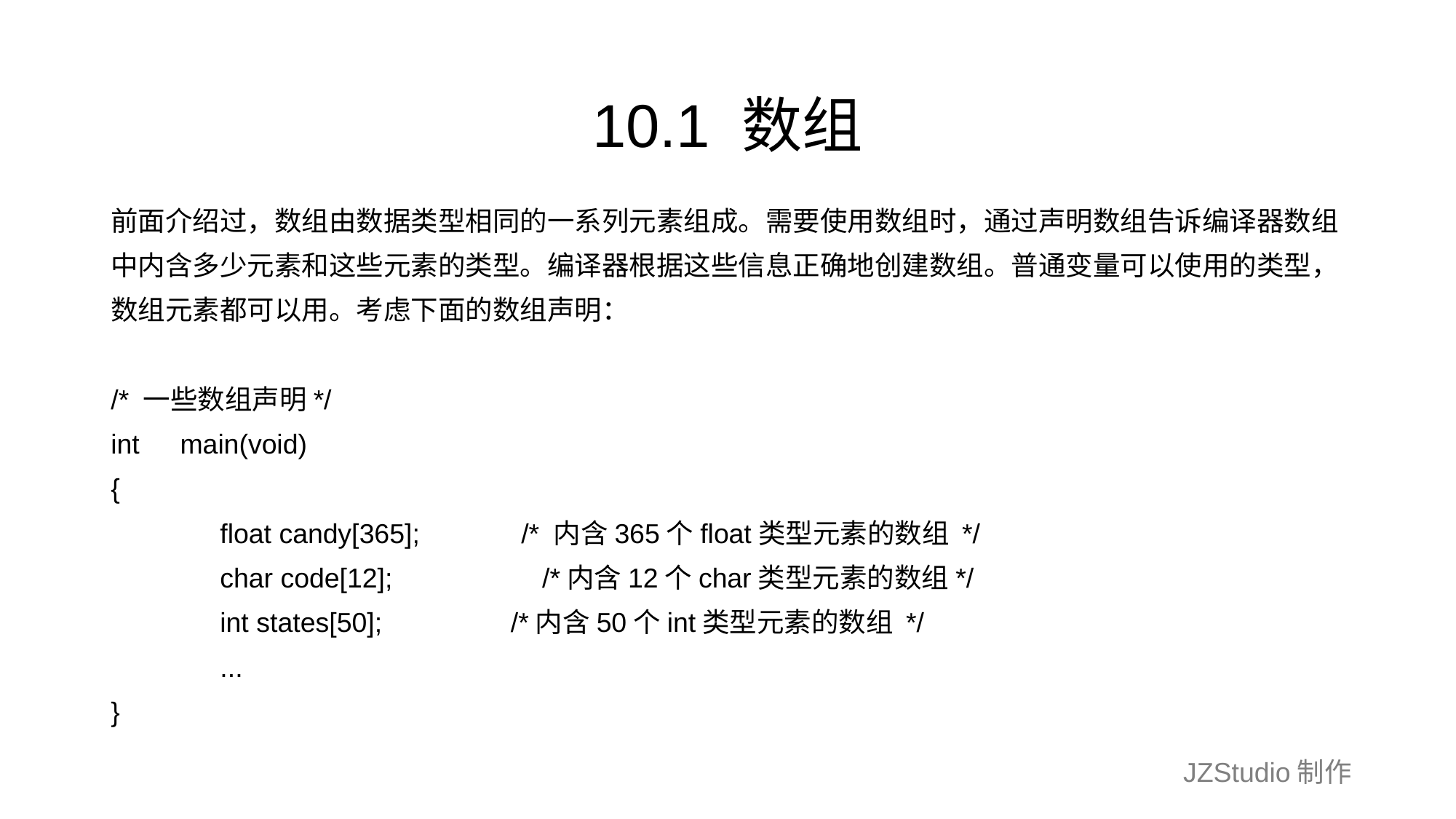

# 10.1 数组
前面介绍过，数组由数据类型相同的一系列元素组成。需要使用数组时，通过声明数组告诉编译器数组
中内含多少元素和这些元素的类型。编译器根据这些信息正确地创建数组。普通变量可以使用的类型，
数组元素都可以用。考虑下面的数组声明：

/* 一些数组声明*/
int　main(void)
{
	float candy[365];　　　 /* 内含365个float类型元素的数组 */
	char code[12];　　　　　/*内含12个char类型元素的数组*/
	int states[50];　　　　 /*内含50个int类型元素的数组 */
	...
}